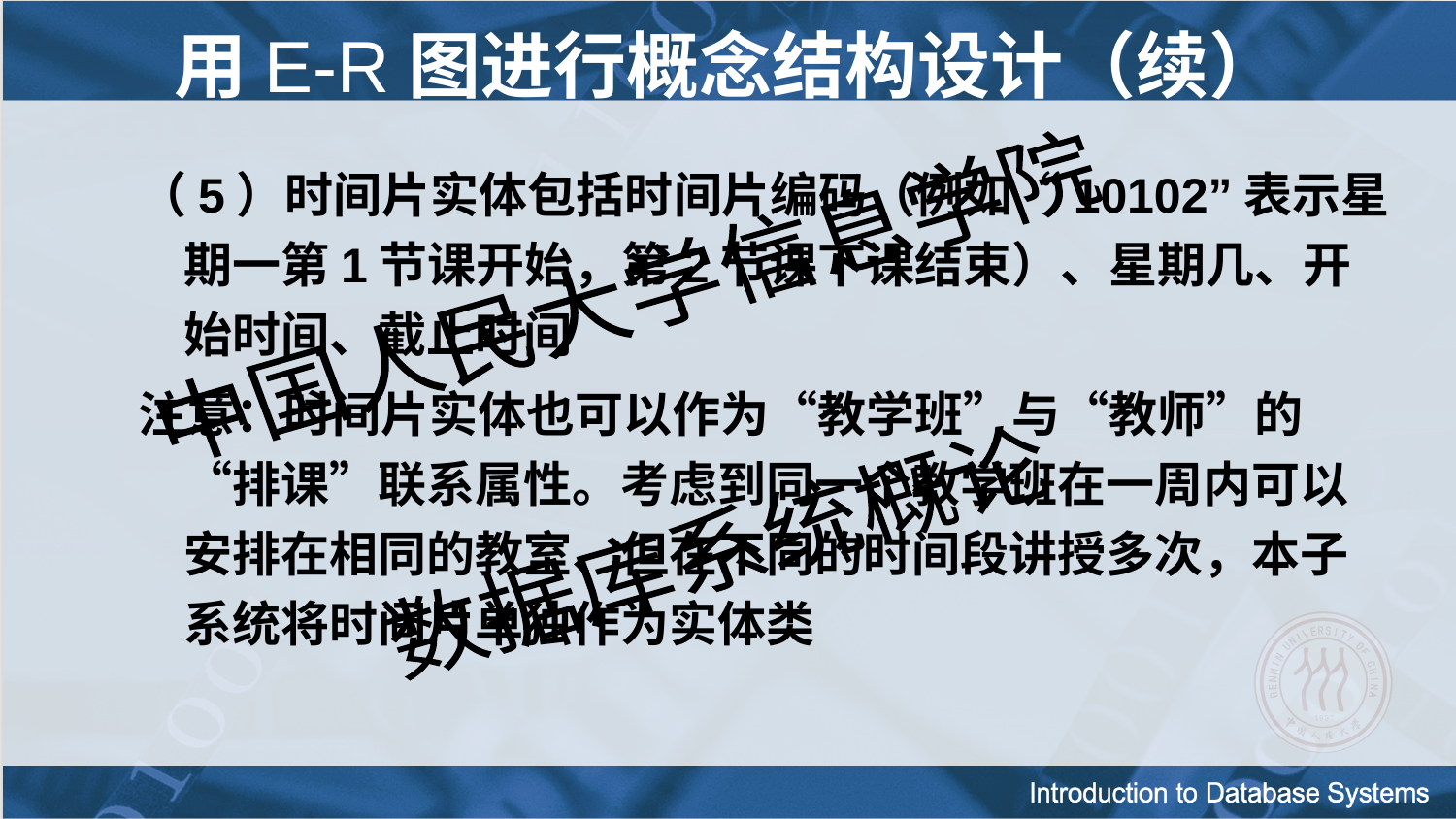

# 用E-R图进行概念结构设计（续）
（5）时间片实体包括时间片编码（例如“10102”表示星期一第1节课开始，第2节课下课结束）、星期几、开始时间、截止时间
注意：时间片实体也可以作为“教学班”与“教师”的“排课”联系属性。考虑到同一个教学班在一周内可以安排在相同的教室、但在不同的时间段讲授多次，本子系统将时间片单独作为实体类